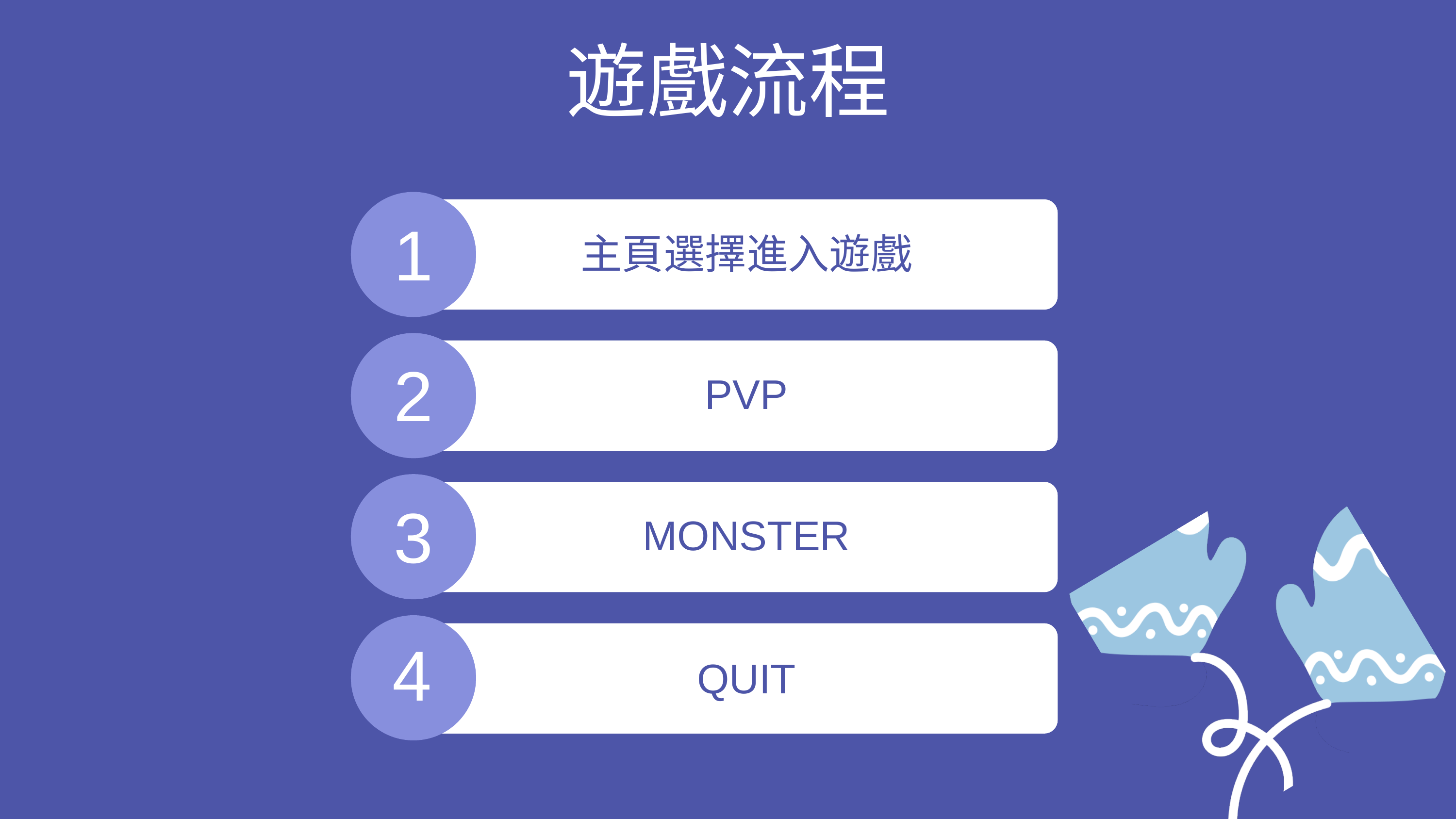

遊戲流程

1

主頁選擇進入遊戲

2

PVP

3

MONSTER

4

QUIT